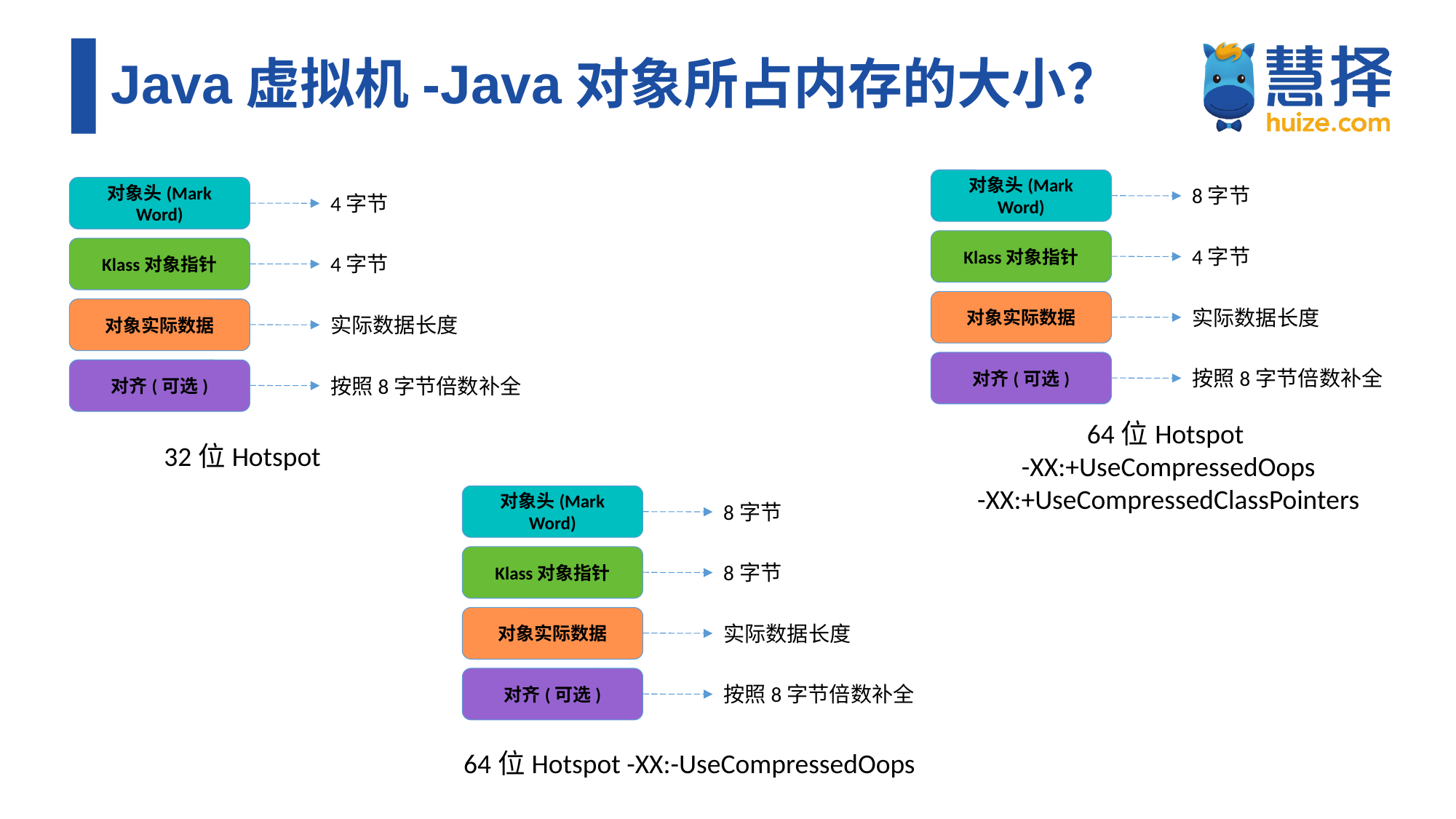

# Java虚拟机-Java对象所占内存的大小？
对象头(Mark Word)
8字节
Klass对象指针
4字节
对象实际数据
实际数据长度
对齐(可选)
按照8字节倍数补全
对象头(Mark Word)
4字节
Klass对象指针
4字节
对象实际数据
实际数据长度
对齐(可选)
按照8字节倍数补全
64位Hotspot
-XX:+UseCompressedOops
-XX:+UseCompressedClassPointers
32位Hotspot
对象头(Mark Word)
8字节
Klass对象指针
8字节
对象实际数据
实际数据长度
对齐(可选)
按照8字节倍数补全
64位Hotspot -XX:-UseCompressedOops